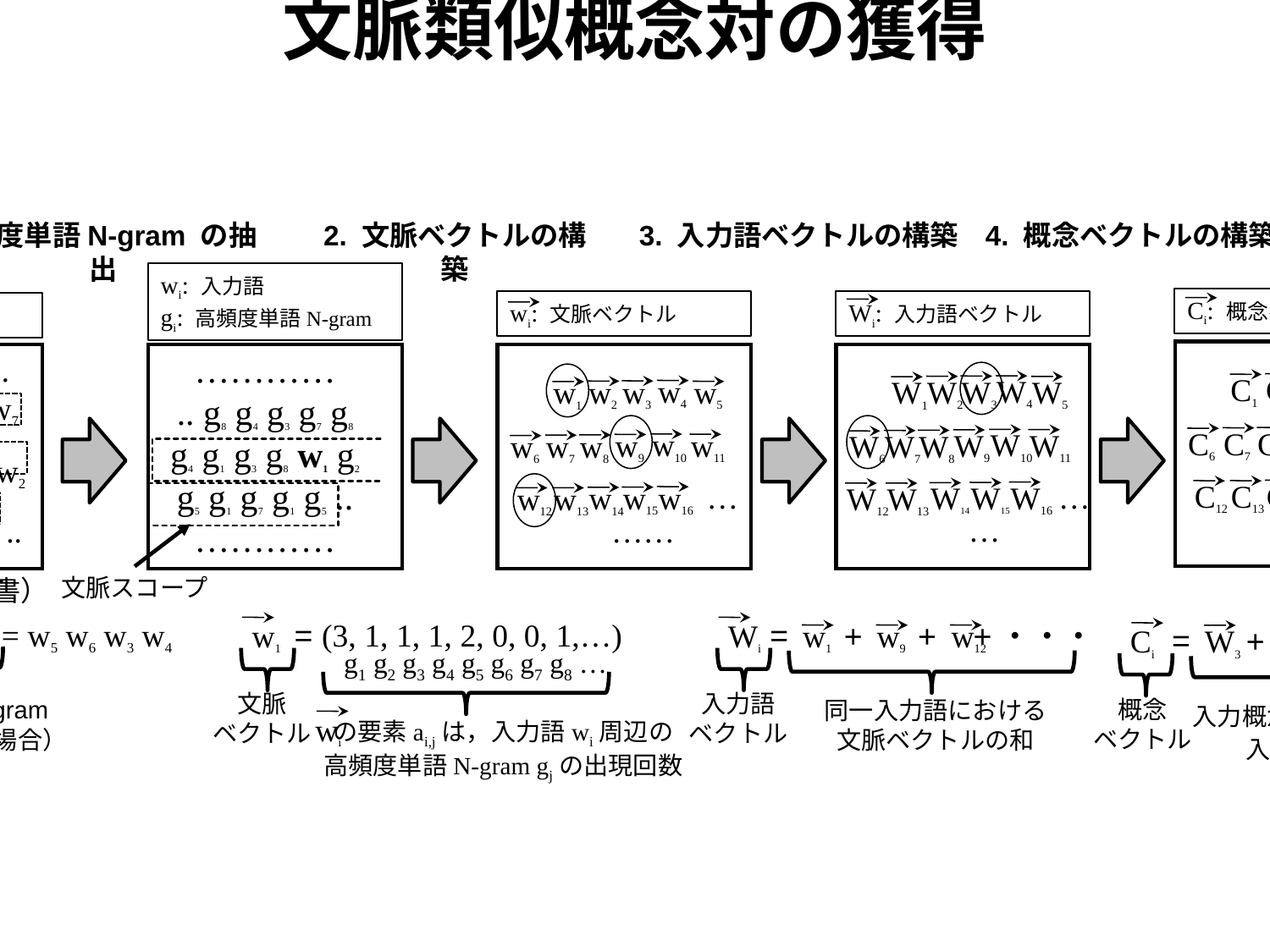

# 文脈類似概念対の獲得
1. 高頻度単語N-gram の抽出
2. 文脈ベクトルの構築
3. 入力語ベクトルの構築
4. 概念ベクトルの構築
5. 文脈類似概念対の抽出
wi: 入力語
gi: 高頻度単語N-gram
Ci: 概念ベクトル
Ci: 入力概念
wi: 文脈ベクトル
Wi: 入力語ベクトル
wi: 単語（標準形）
…………
.. g8 g4 g3 g7 g8
g4 g1 g3 g8 w1 g2
g5 g1 g7 g1 g5 ..
…………

… … … … …
.. w5 w6 w3 w4 w7

w1 w2 w4 w8 w9 w2

w1 w3 w5 w13 w6 ..
… … … … …

C1
C5

C4
C3
C2
C5
C1

w4
W4
w3
W3
w2
W2
w5
W5
w1
W1
C1
C8

C10
C11
C9
C8
C7
C6

w10
W10
w11
W11
w9
W9
w8
W8
C2
C7
w7
W7
w6
W6

C2
C8
…
C16
C15
C14
C12
C13
…
…
w16
W16
w15
W15
w14
W14
w12
w13
W12
W13

… …

……

…

専門文書（入力文書）
文脈スコープ
   gi = w5 w6 w3 w4
= (3, 1, 1, 1, 2, 0, 0, 1,…)
=
w1
Wi
w1
+
w9
+
w12
+・・・
=
Ci
W3
+
W6
+・・・
g1 g2 g3 g4 g5 g6 g7 g8 …

文脈
ベクトル
入力語
ベクトル
概念
ベクトル
単語 N-gram
（N=4の場合）
同一入力語における
文脈ベクトルの和
入力概念Ciの見出しにおける
入力語ベクトルの和
wi
の要素ai,jは，入力語wi周辺の
高頻度単語N-gram gjの出現回数